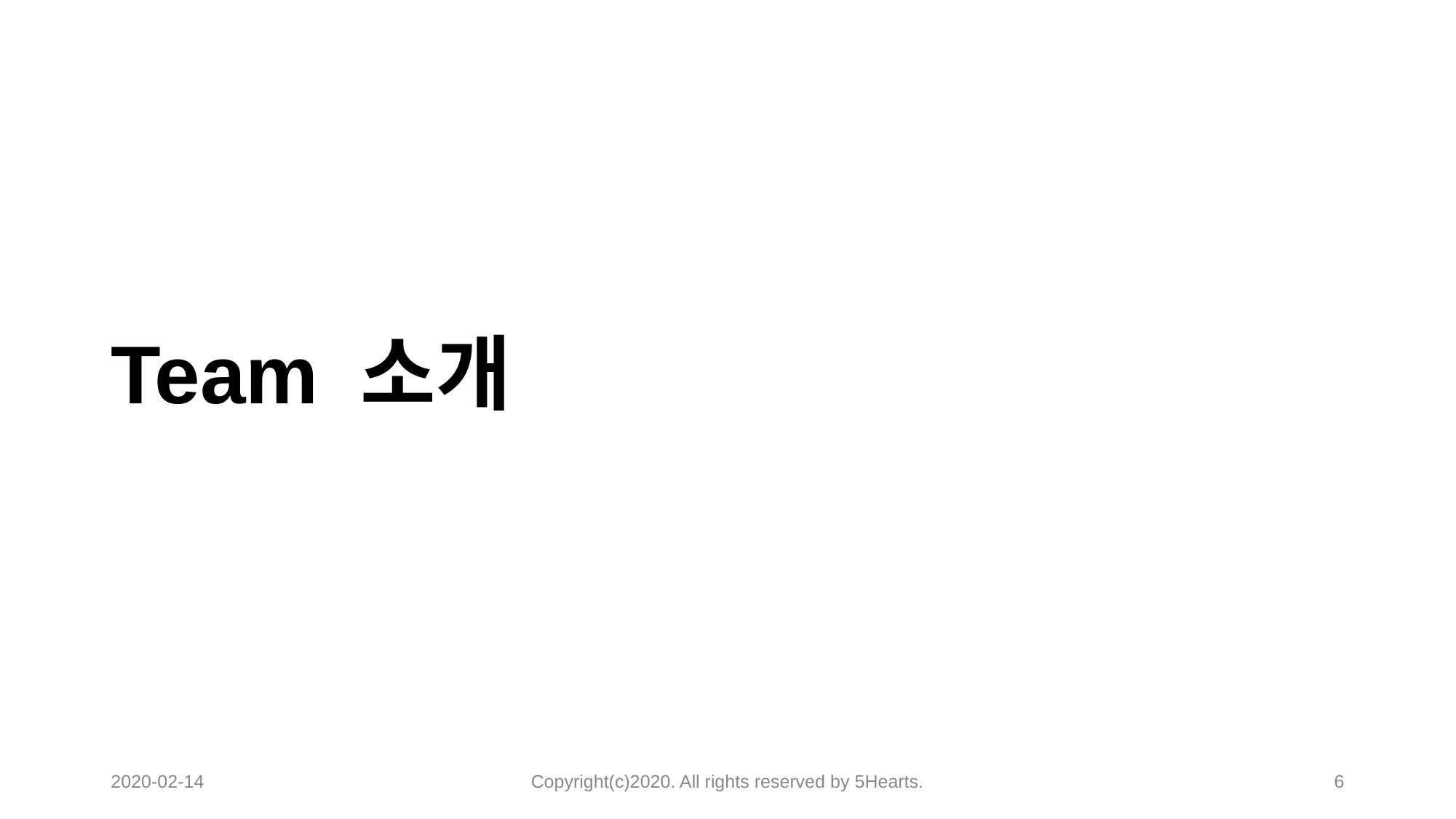

Team 소개
2020-02-14
Copyright(c)2020. All rights reserved by 5Hearts.
6